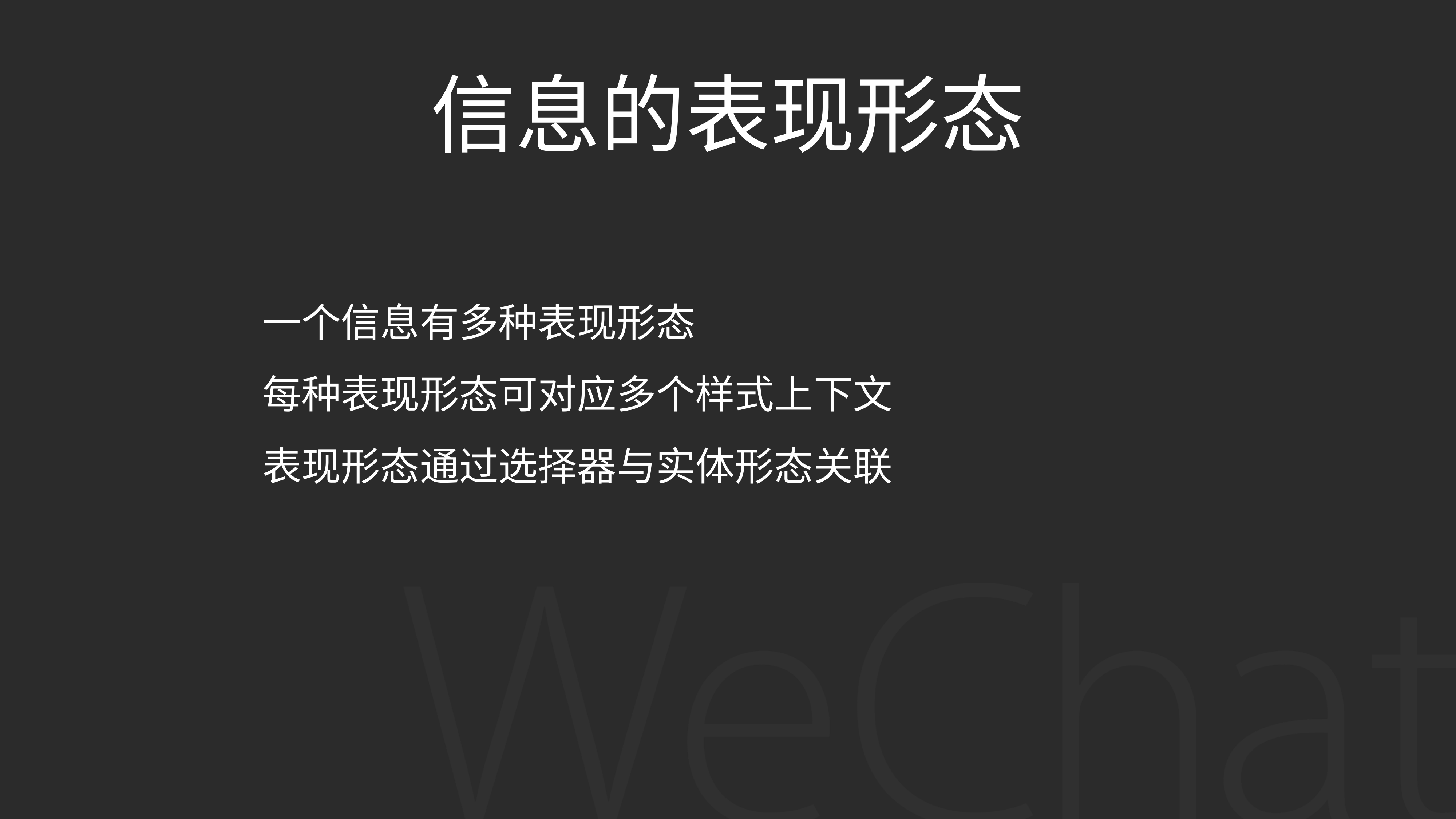

# 信息的表现形态
一个信息有多种表现形态
每种表现形态可对应多个样式上下文
表现形态通过选择器与实体形态关联